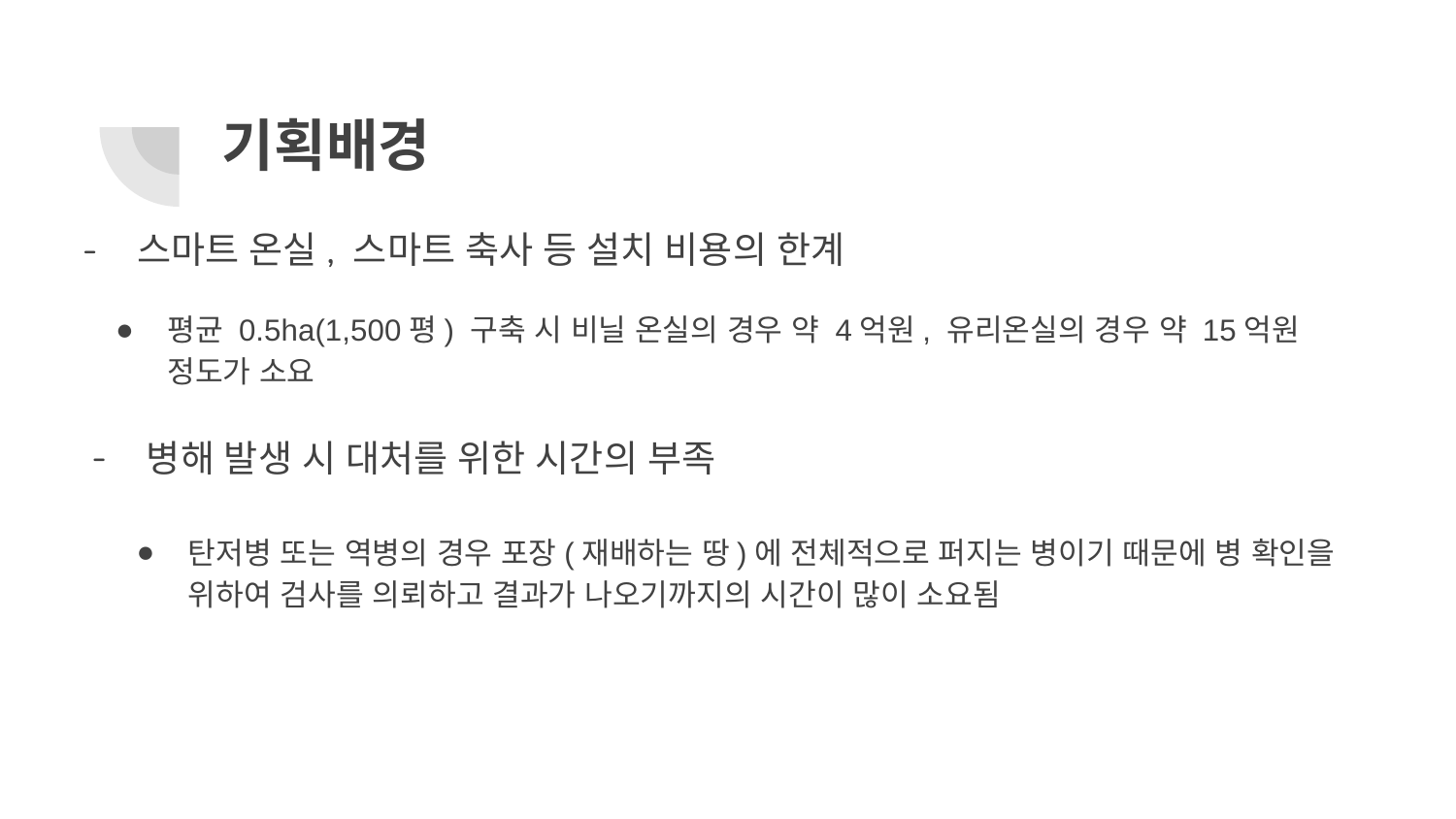

# 기획배경
스마트 온실, 스마트 축사 등 설치 비용의 한계
평균 0.5ha(1,500평) 구축 시 비닐 온실의 경우 약 4억원, 유리온실의 경우 약 15억원 정도가 소요
병해 발생 시 대처를 위한 시간의 부족
탄저병 또는 역병의 경우 포장(재배하는 땅)에 전체적으로 퍼지는 병이기 때문에 병 확인을 위하여 검사를 의뢰하고 결과가 나오기까지의 시간이 많이 소요됨